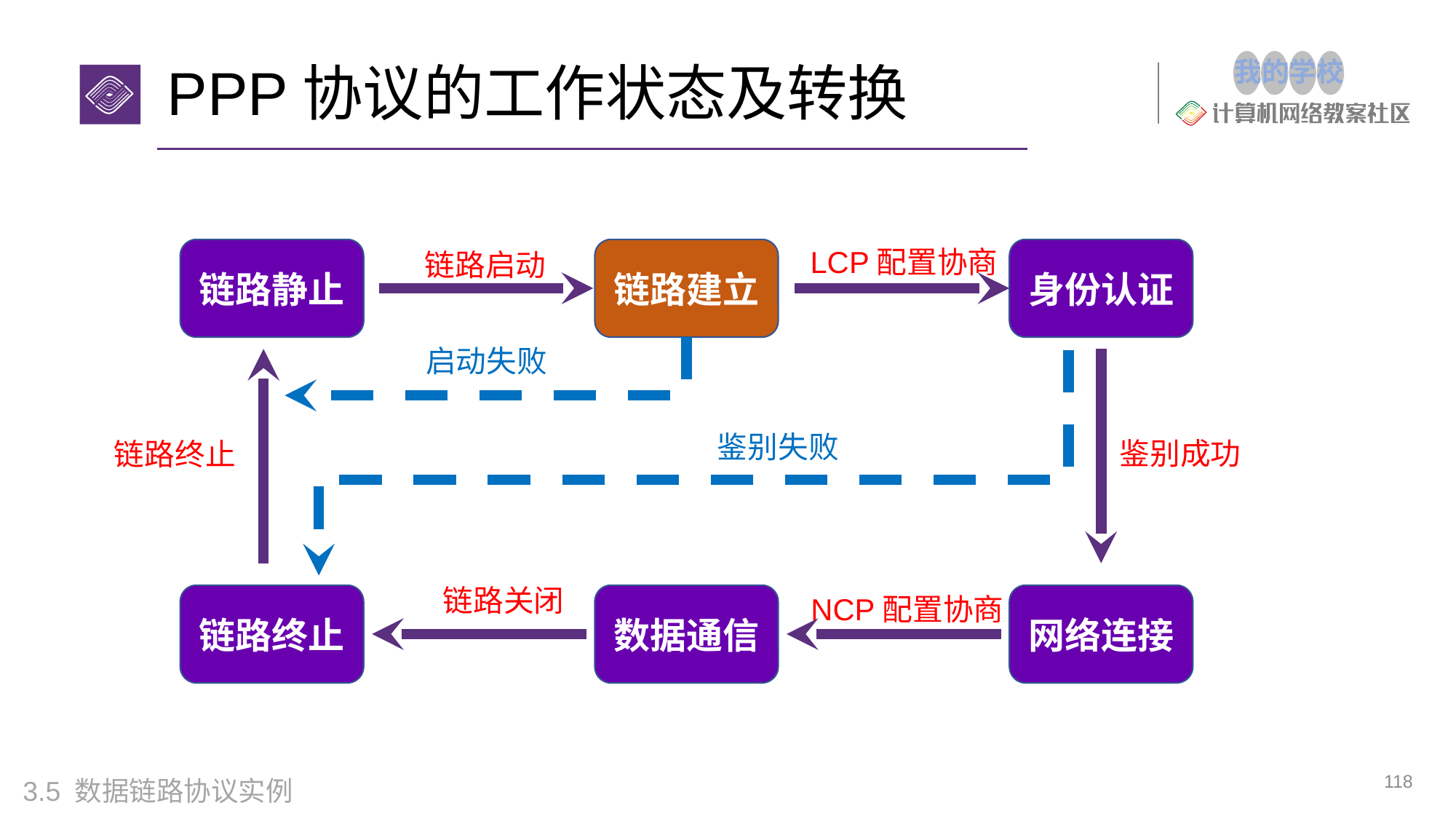

# PPP协议的工作状态及转换
LCP配置协商
链路静止
链路建立
身份认证
链路启动
启动失败
鉴别失败
鉴别成功
链路终止
链路关闭
NCP配置协商
链路终止
数据通信
网络连接
118
3.5 数据链路协议实例